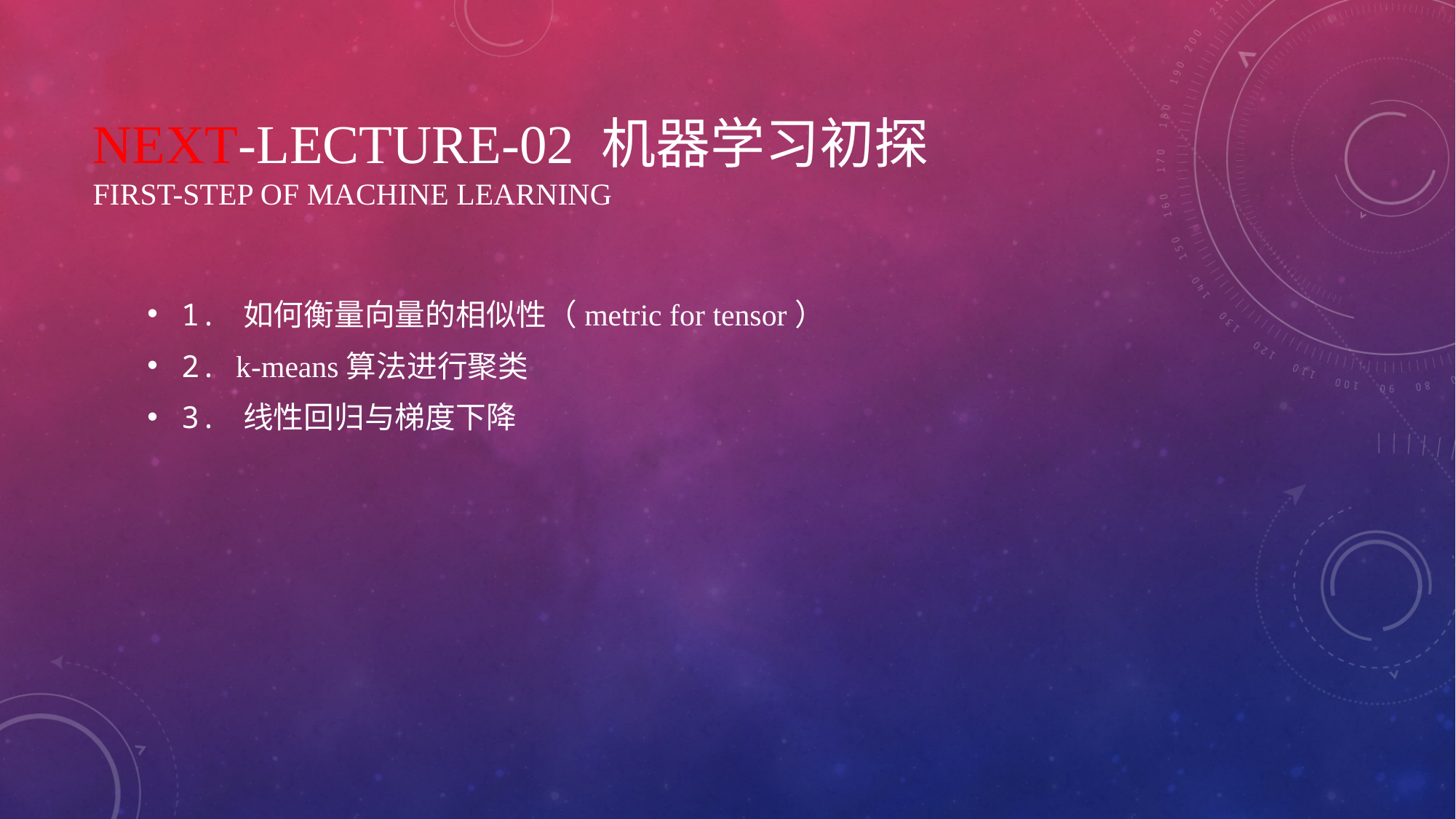

# NEXT-Lecture-02 机器学习初探 First-step of machine learning
1. 如何衡量向量的相似性（metric for tensor）
2. k-means算法进行聚类
3. 线性回归与梯度下降